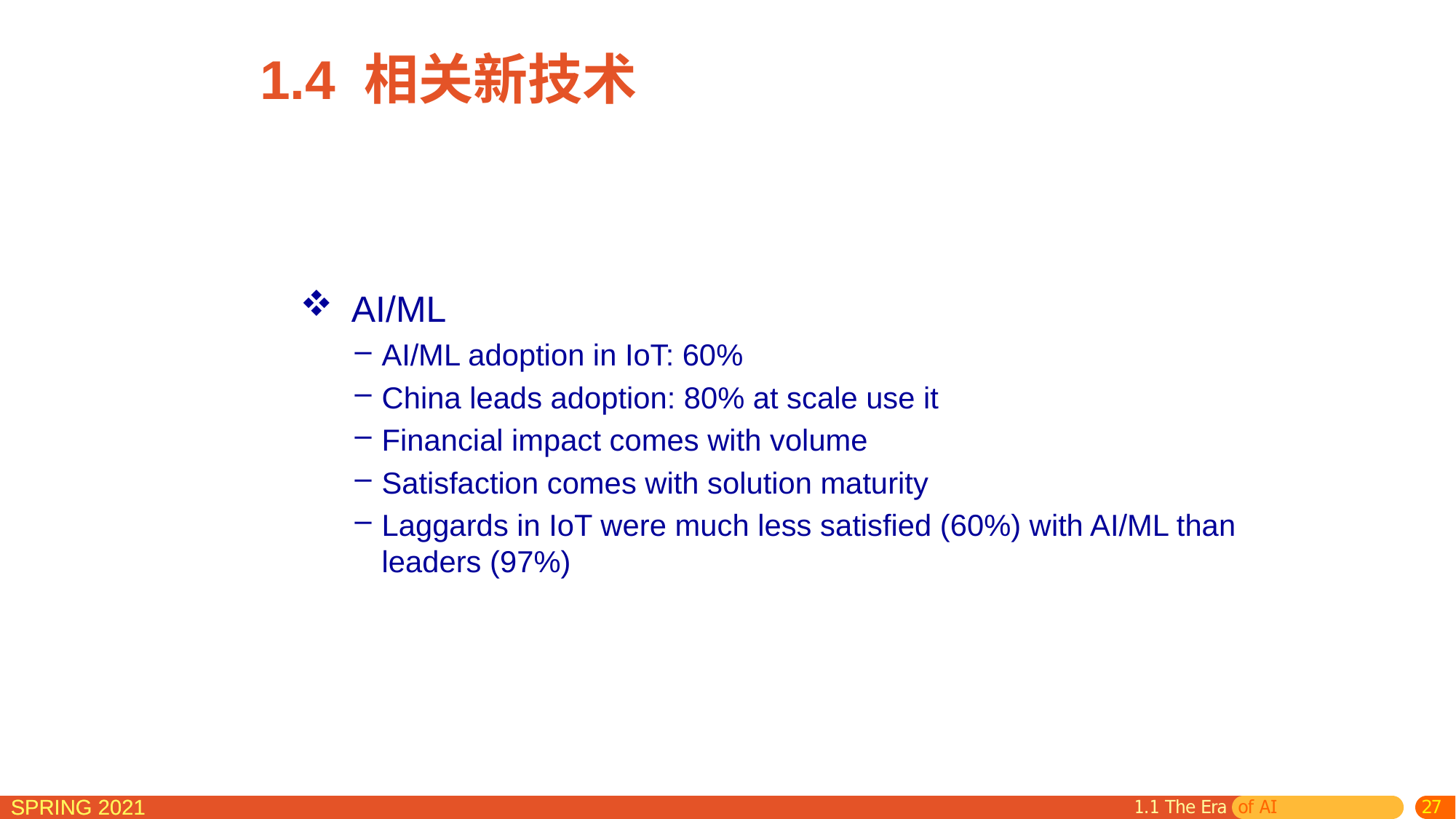

1.4 相关新技术
 AI/ML
AI/ML adoption in IoT: 60%
China leads adoption: 80% at scale use it
Financial impact comes with volume
Satisfaction comes with solution maturity
Laggards in IoT were much less satisfied (60%) with AI/ML than leaders (97%)

1.1 The Era  of AI
27